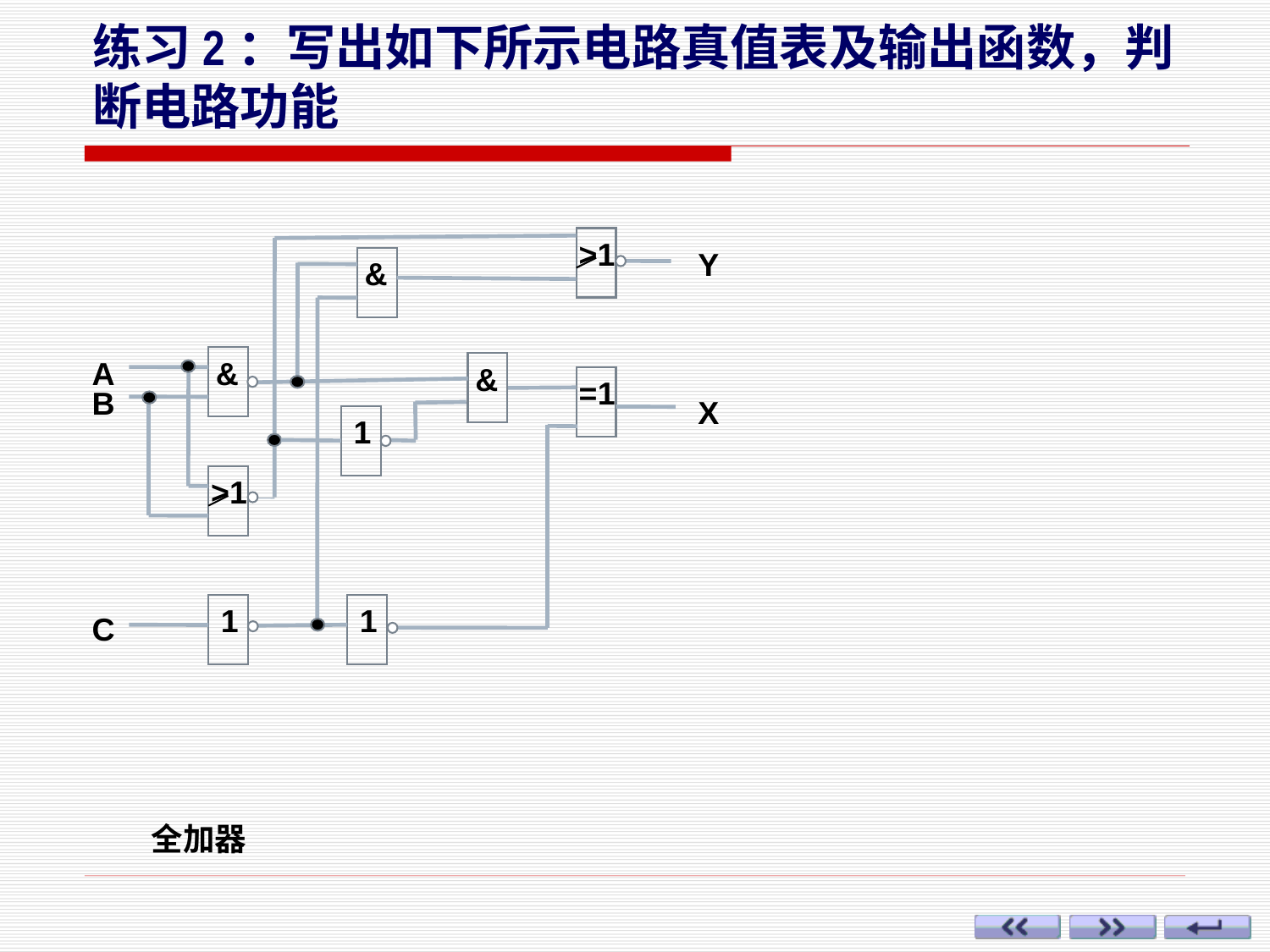

# 练习2：写出如下所示电路真值表及输出函数，判断电路功能
>1

Y

&

A

&

&

=1

B
X

1

>1

1

1
C

全加器